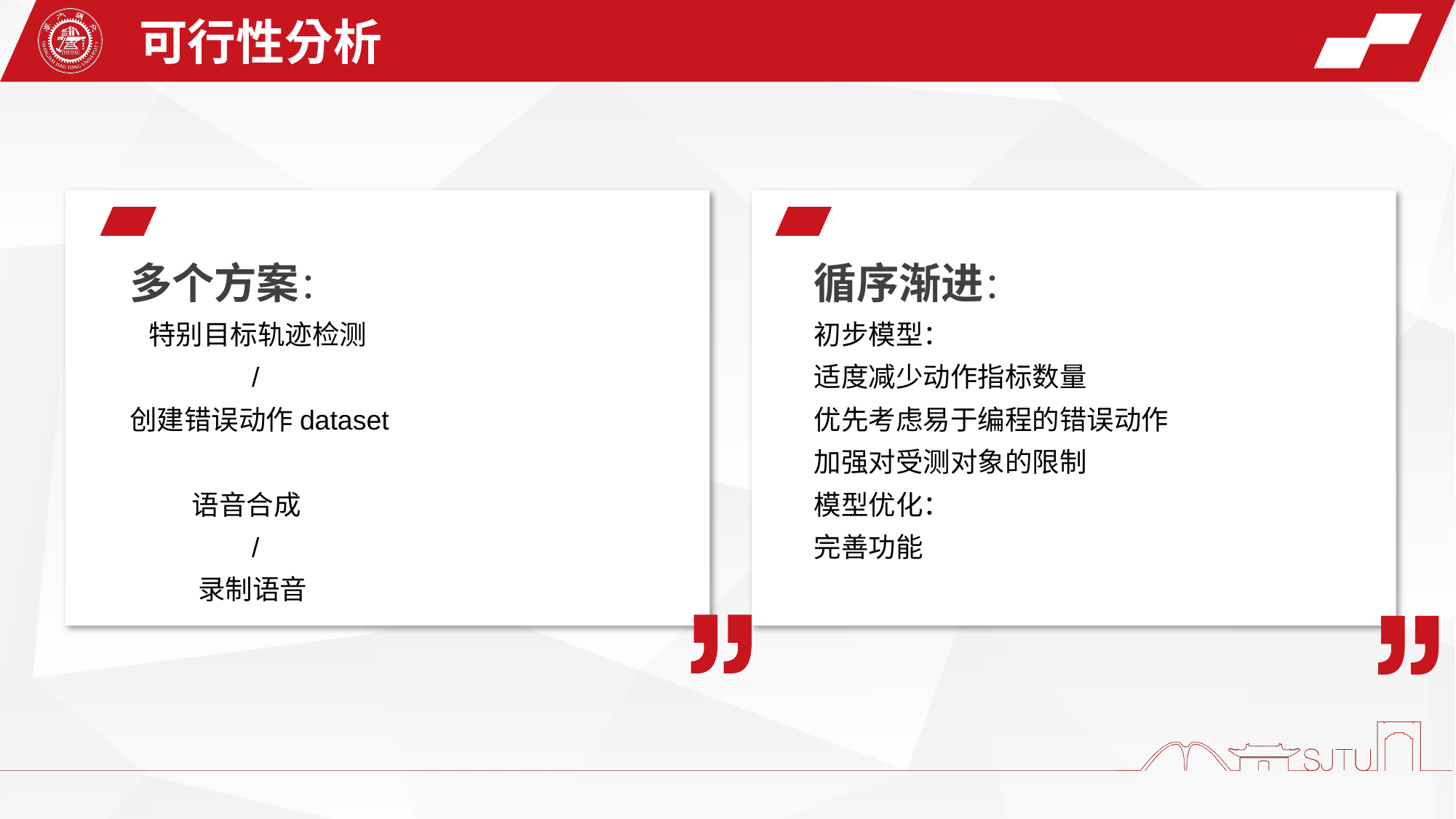

可行性分析

多个方案：
  特别目标轨迹检测
                /
创建错误动作dataset

         语音合成
                /
          录制语音

循序渐进：
初步模型：
适度减少动作指标数量
优先考虑易于编程的错误动作
加强对受测对象的限制
模型优化：
完善功能